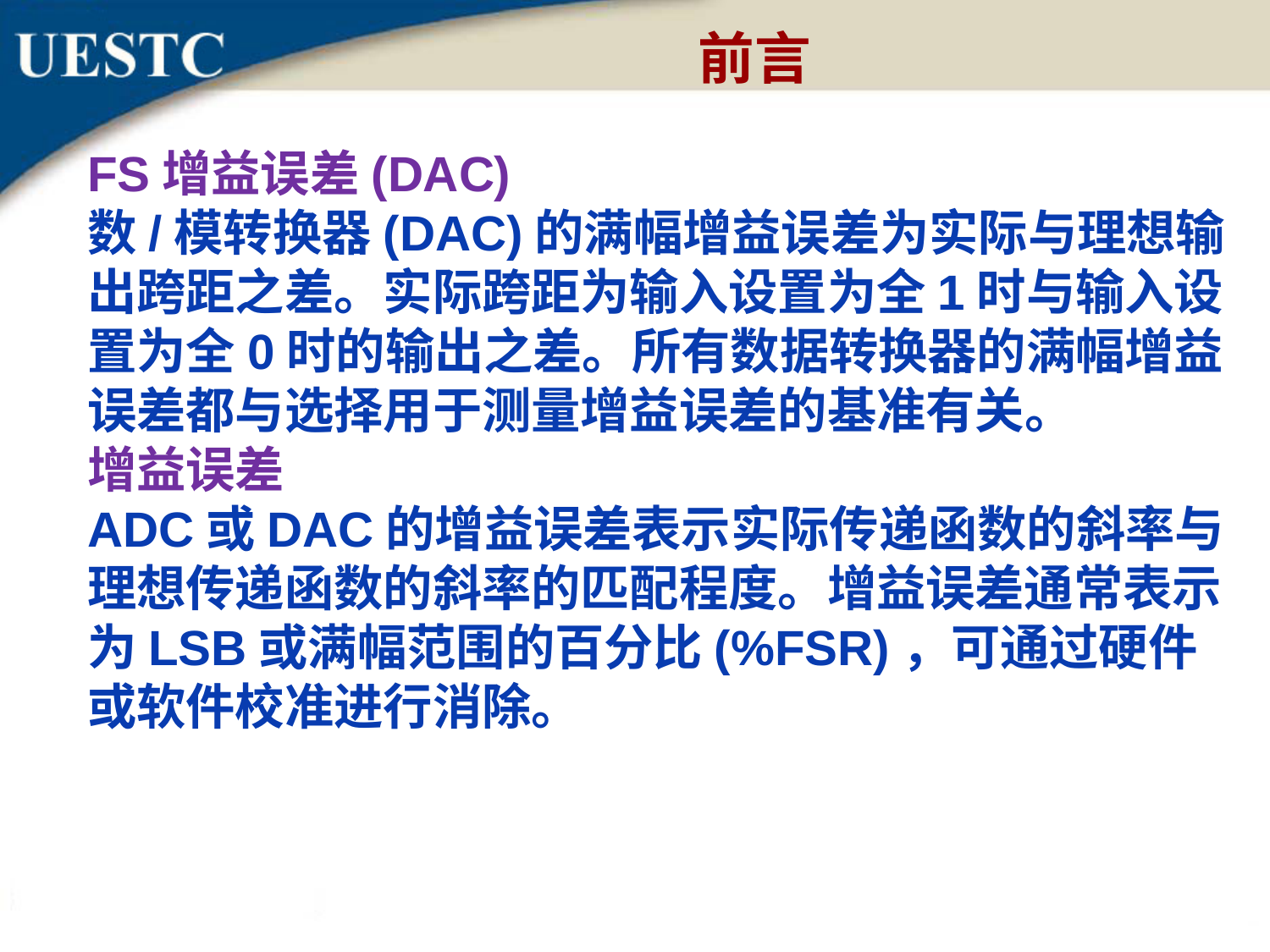

前言
FS增益误差(DAC)
数/模转换器(DAC)的满幅增益误差为实际与理想输出跨距之差。实际跨距为输入设置为全1时与输入设置为全0时的输出之差。所有数据转换器的满幅增益误差都与选择用于测量增益误差的基准有关。
增益误差
ADC或DAC的增益误差表示实际传递函数的斜率与理想传递函数的斜率的匹配程度。增益误差通常表示为LSB或满幅范围的百分比(%FSR)，可通过硬件或软件校准进行消除。